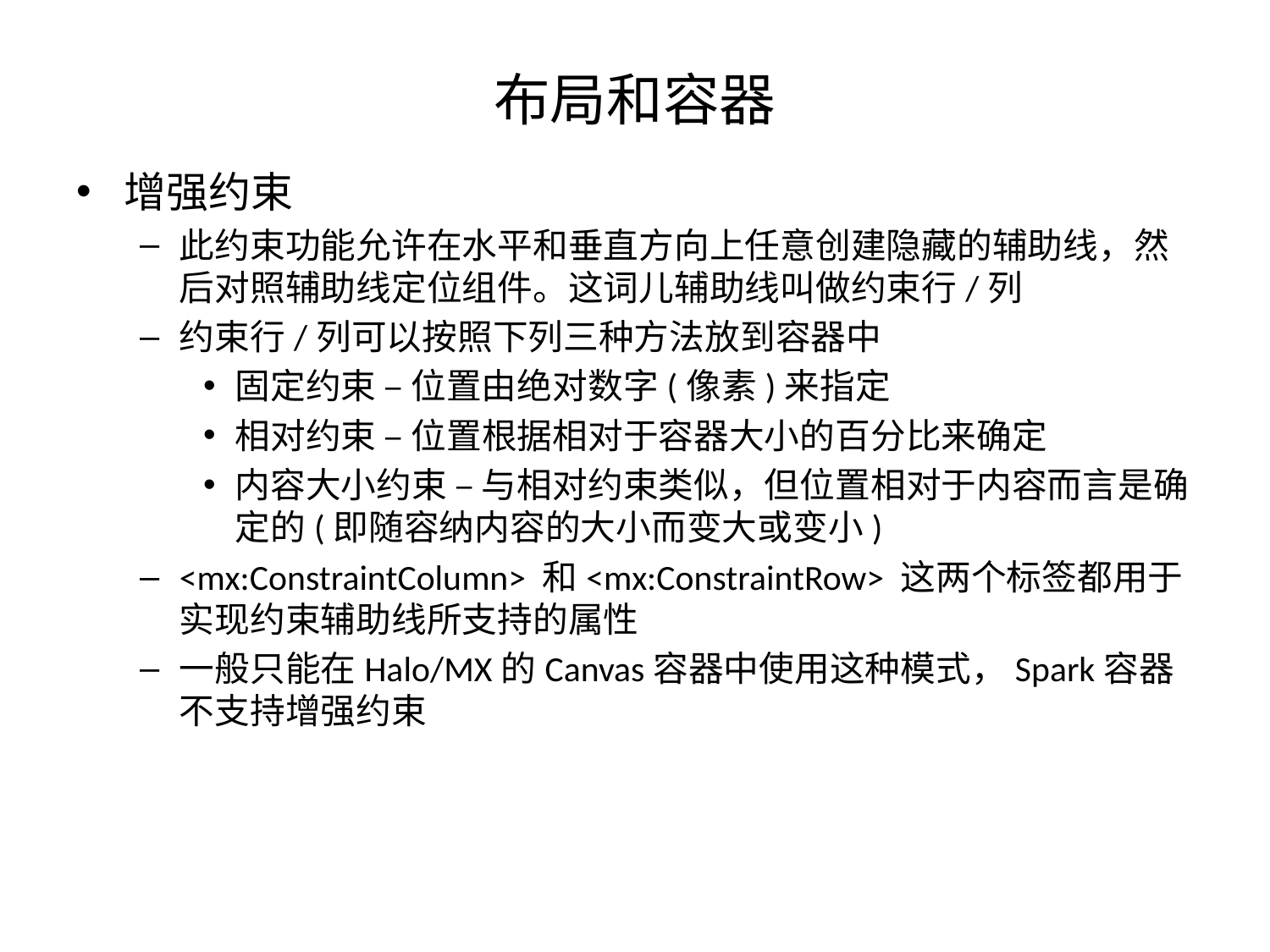

# 布局和容器
增强约束
此约束功能允许在水平和垂直方向上任意创建隐藏的辅助线，然后对照辅助线定位组件。这词儿辅助线叫做约束行/列
约束行/列可以按照下列三种方法放到容器中
固定约束 – 位置由绝对数字(像素)来指定
相对约束 – 位置根据相对于容器大小的百分比来确定
内容大小约束 – 与相对约束类似，但位置相对于内容而言是确定的(即随容纳内容的大小而变大或变小)
<mx:ConstraintColumn> 和<mx:ConstraintRow> 这两个标签都用于实现约束辅助线所支持的属性
一般只能在Halo/MX的Canvas容器中使用这种模式，Spark容器不支持增强约束